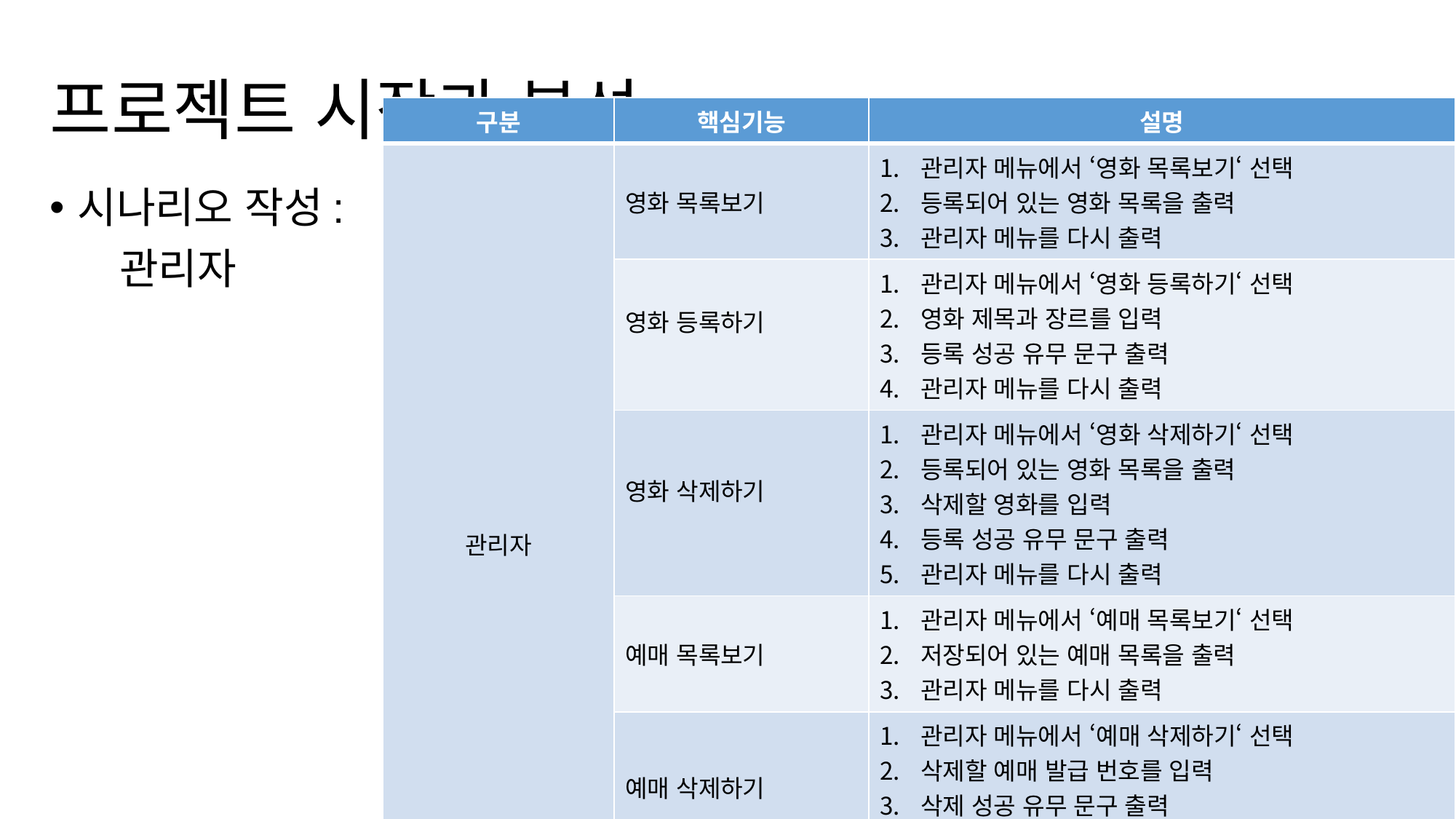

# 프로젝트 시작과 분석
| 구분 | 핵심기능 | 설명 |
| --- | --- | --- |
| 관리자 | 영화 목록보기 | 관리자 메뉴에서 ‘영화 목록보기‘ 선택 등록되어 있는 영화 목록을 출력 관리자 메뉴를 다시 출력 |
|  | 영화 등록하기 | 관리자 메뉴에서 ‘영화 등록하기‘ 선택 영화 제목과 장르를 입력 등록 성공 유무 문구 출력 관리자 메뉴를 다시 출력 |
|  | 영화 삭제하기 | 관리자 메뉴에서 ‘영화 삭제하기‘ 선택 등록되어 있는 영화 목록을 출력 삭제할 영화를 입력 등록 성공 유무 문구 출력 관리자 메뉴를 다시 출력 |
|  | 예매 목록보기 | 관리자 메뉴에서 ‘예매 목록보기‘ 선택 저장되어 있는 예매 목록을 출력 관리자 메뉴를 다시 출력 |
|  | 예매 삭제하기 | 관리자 메뉴에서 ‘예매 삭제하기‘ 선택 삭제할 예매 발급 번호를 입력 삭제 성공 유무 문구 출력 관리자 메뉴를 다시 출력 |
|  | 메인메뉴복귀 | 관리자 메뉴에서 ‘메인 메뉴로 이동‘ 선택 메인 메뉴를 출력 |
시나리오 작성:
     관리자